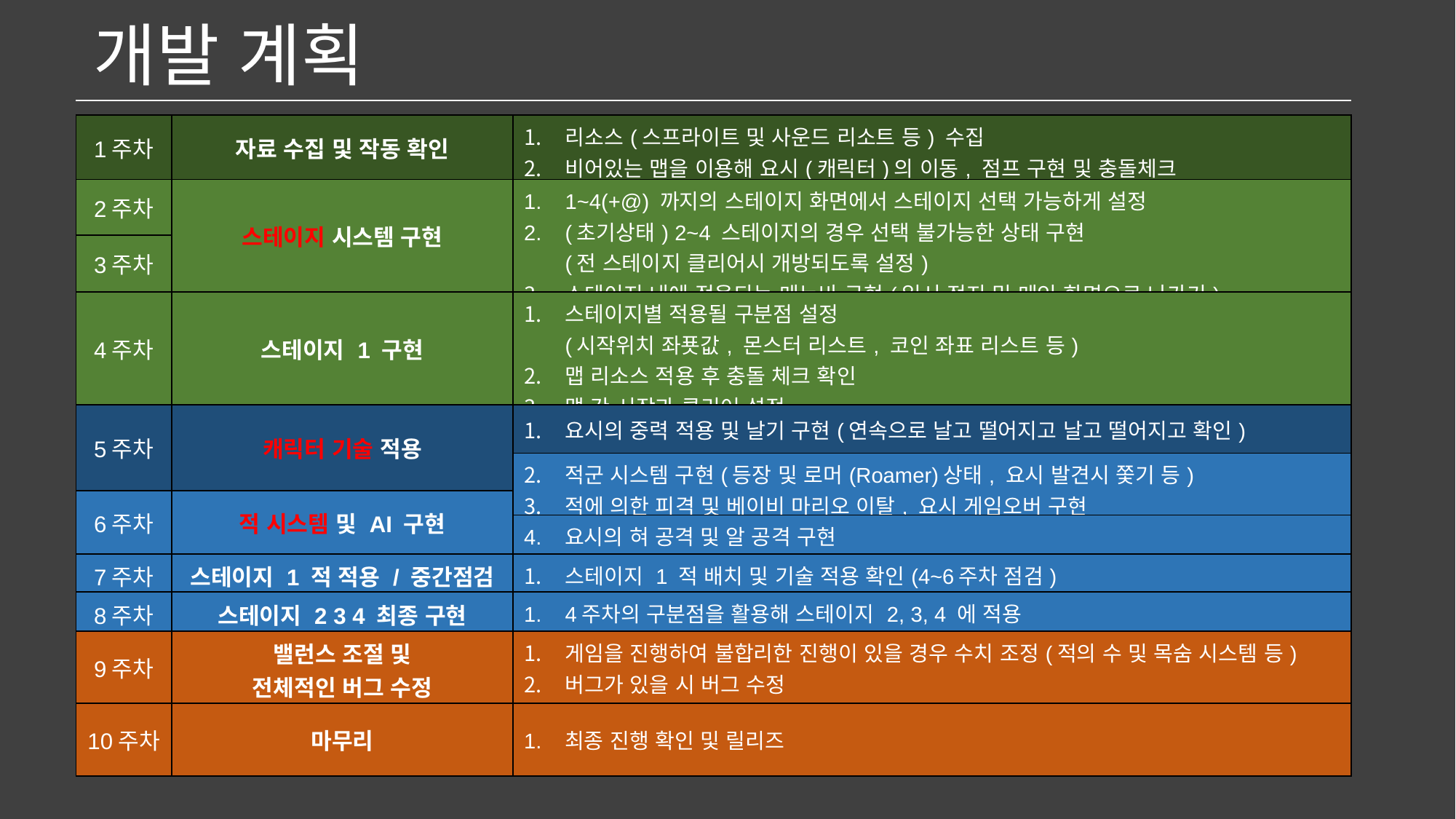

개발 계획
| 1주차 | 자료 수집 및 작동 확인 | 리소스(스프라이트 및 사운드 리소트 등) 수집 비어있는 맵을 이용해 요시(캐릭터)의 이동, 점프 구현 및 충돌체크 |
| --- | --- | --- |
| 2주차 | 스테이지 시스템 구현 | 1~4(+@) 까지의 스테이지 화면에서 스테이지 선택 가능하게 설정 (초기상태) 2~4 스테이지의 경우 선택 불가능한 상태 구현 (전 스테이지 클리어시 개방되도록 설정) 스테이지 내에 적용되는 메뉴바 구현(일시 정지 및 메인 화면으로 나가기) |
| 3주차 |  |  |
| 4주차 | 스테이지 1 구현 | 스테이지별 적용될 구분점 설정 (시작위치 좌푯값, 몬스터 리스트, 코인 좌표 리스트 등) 맵 리소스 적용 후 충돌 체크 확인 맵 간 시작과 클리어 설정 |
| 5주차 | 캐릭터 기술 적용 | 요시의 중력 적용 및 날기 구현(연속으로 날고 떨어지고 날고 떨어지고 확인) |
|  |  | 적군 시스템 구현(등장 및 로머(Roamer)상태, 요시 발견시 쫓기 등) 적에 의한 피격 및 베이비 마리오 이탈, 요시 게임오버 구현 |
| 6주차 | 적 시스템 및 AI 구현 |  |
|  |  | 4. 요시의 혀 공격 및 알 공격 구현 |
| 7주차 | 스테이지 1 적 적용 / 중간점검 | 스테이지 1 적 배치 및 기술 적용 확인(4~6주차 점검) |
| 8주차 | 스테이지 2 3 4 최종 구현 | 4주차의 구분점을 활용해 스테이지 2, 3, 4 에 적용 |
| 9주차 | 밸런스 조절 및 전체적인 버그 수정 | 게임을 진행하여 불합리한 진행이 있을 경우 수치 조정(적의 수 및 목숨 시스템 등) 버그가 있을 시 버그 수정 |
| 10주차 | 마무리 | 1. 최종 진행 확인 및 릴리즈 |